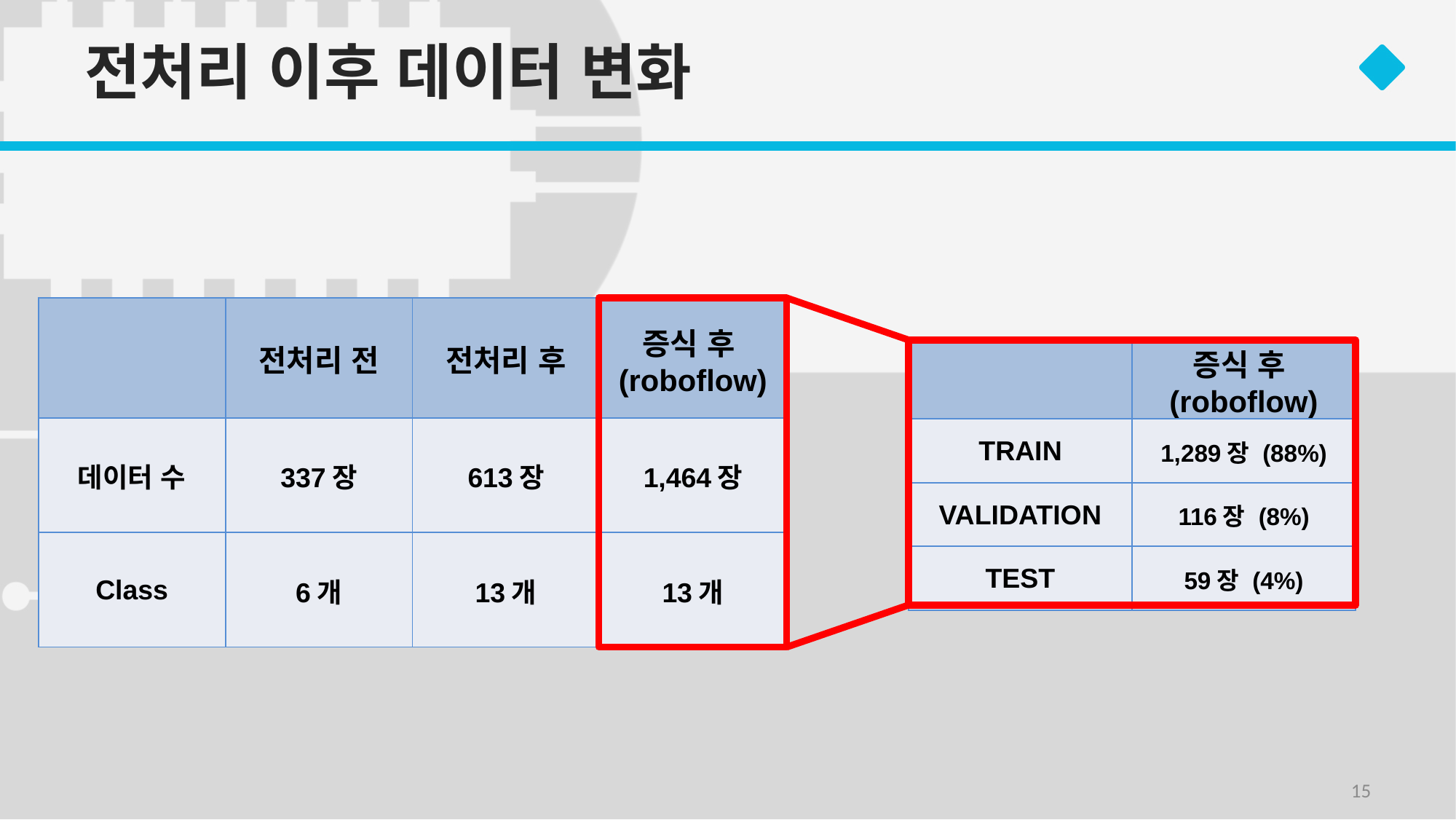

# 전처리 이후 데이터 변화
|  | 전처리 전 | 전처리 후 | 증식 후(roboflow) |
| --- | --- | --- | --- |
| 데이터 수 | 337장 | 613장 | 1,464장 |
| Class | 6개 | 13개 | 13개 |

|  | 증식 후(roboflow) |
| --- | --- |
| TRAIN | 1,289장 (88%) |
| VALIDATION | 116장 (8%) |
| TEST | 59장 (4%) |
15